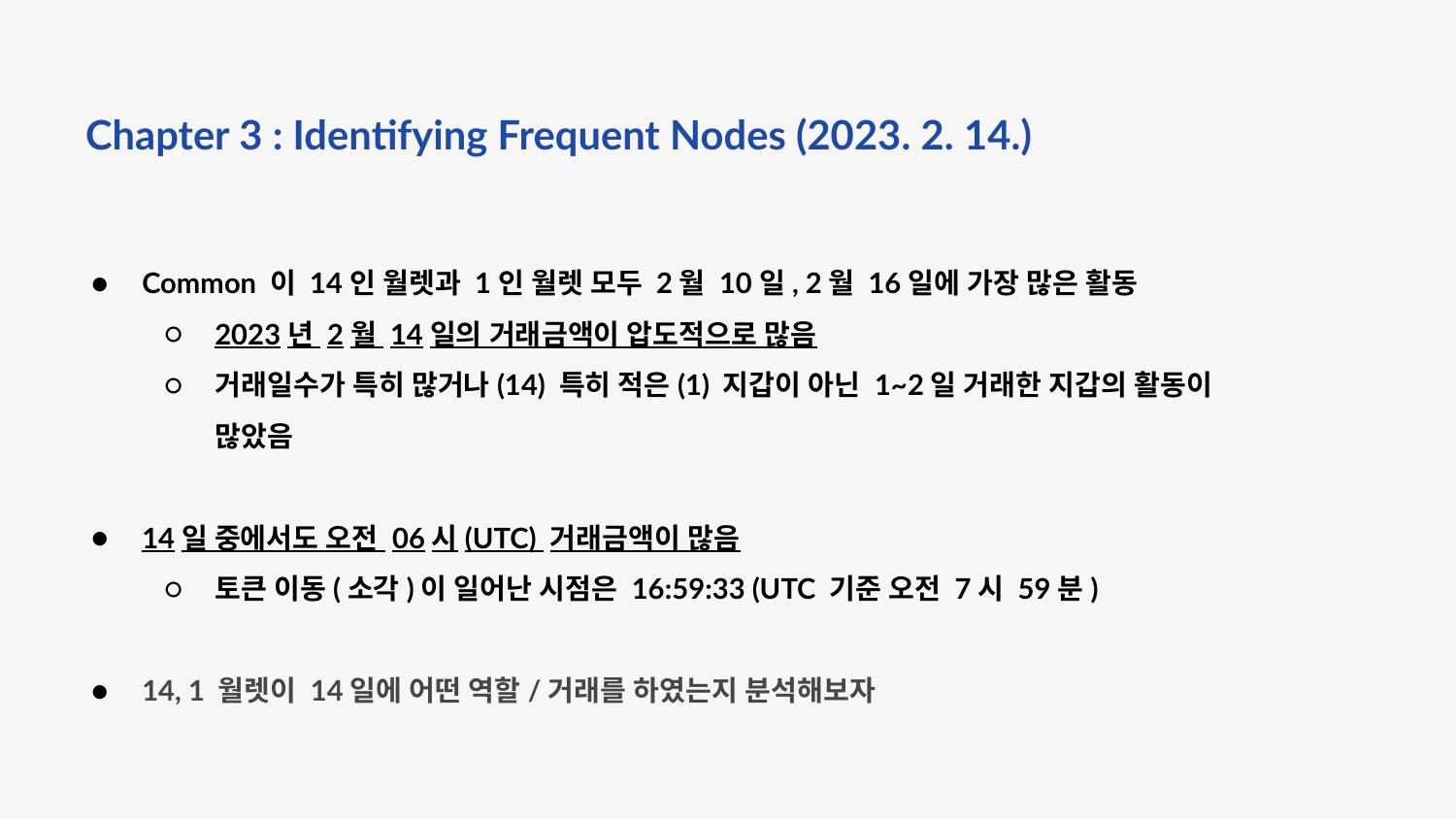

Chapter 3 : Identifying Frequent Nodes (2023. 2. 14.)
Common 이 14인 월렛과 1인 월렛 모두 2월 10일, 2월 16일에 가장 많은 활동
2023년 2월 14일의 거래금액이 압도적으로 많음
거래일수가 특히 많거나(14) 특히 적은(1) 지갑이 아닌 1~2일 거래한 지갑의 활동이 많았음

14일 중에서도 오전 06시(UTC) 거래금액이 많음
토큰 이동(소각)이 일어난 시점은 16:59:33 (UTC 기준 오전 7시 59분)

14, 1 월렛이 14일에 어떤 역할/거래를 하였는지 분석해보자